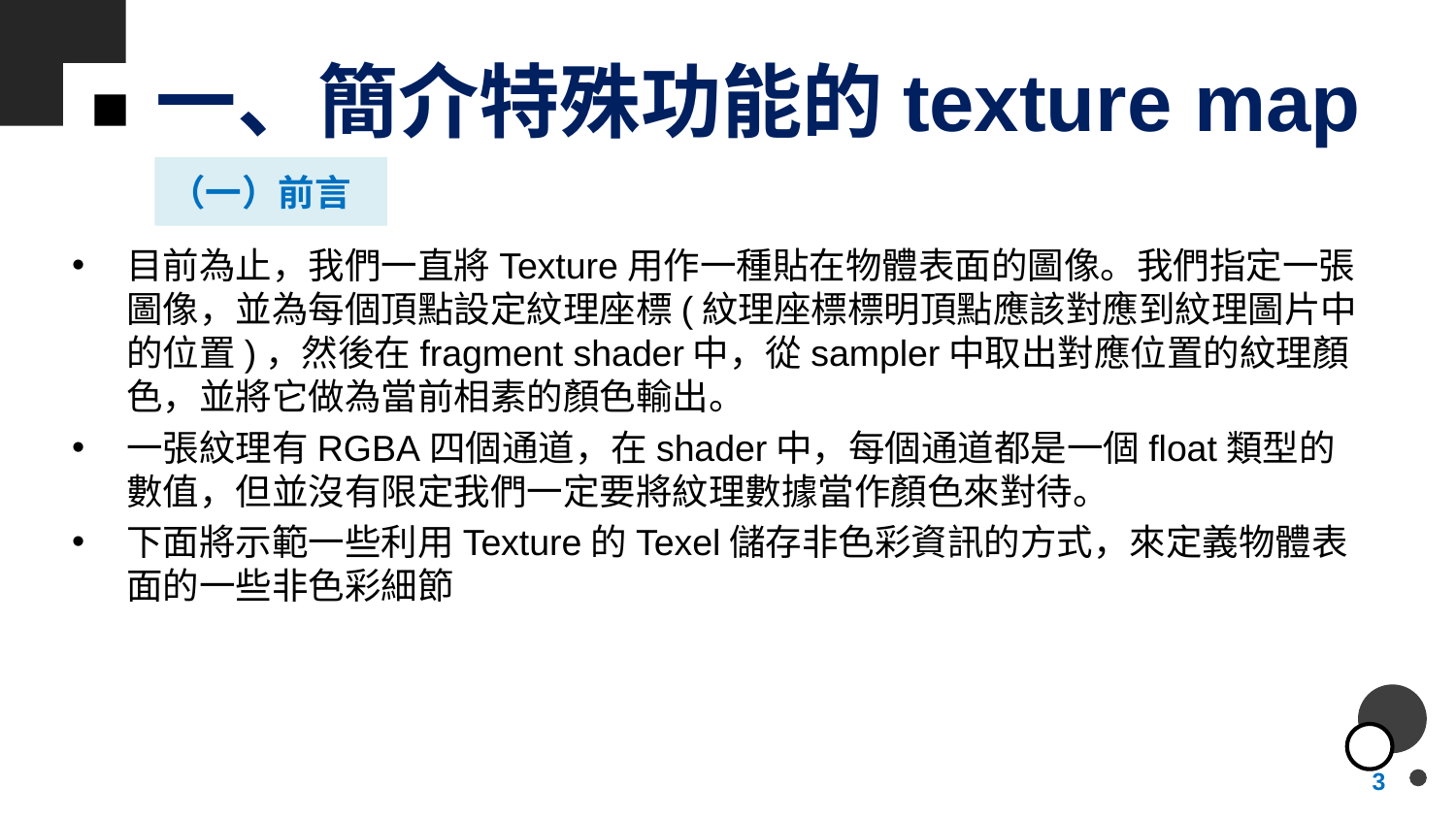

# 一、簡介特殊功能的texture map
（一）前言
目前為止，我們一直將Texture用作一種貼在物體表面的圖像。我們指定一張圖像，並為每個頂點設定紋理座標(紋理座標標明頂點應該對應到紋理圖片中的位置)，然後在fragment shader中，從sampler中取出對應位置的紋理顏色，並將它做為當前相素的顏色輸出。
一張紋理有RGBA四個通道，在shader中，每個通道都是一個float類型的數值，但並沒有限定我們一定要將紋理數據當作顏色來對待。
下面將示範一些利用Texture的Texel儲存非色彩資訊的方式，來定義物體表面的一些非色彩細節

3